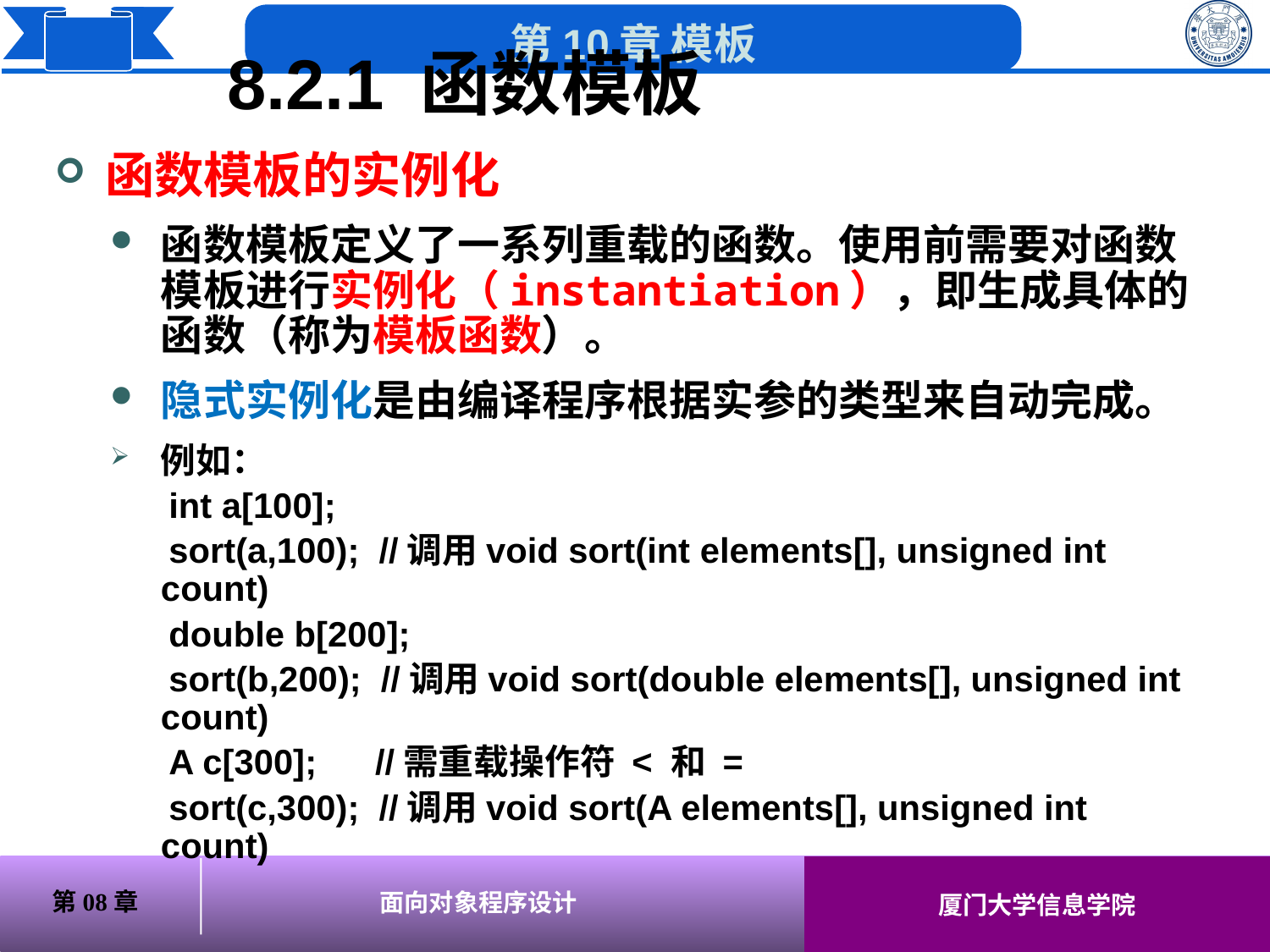

8.2.1 函数模板
函数模板的实例化
函数模板定义了一系列重载的函数。使用前需要对函数模板进行实例化（instantiation），即生成具体的函数（称为模板函数）。
隐式实例化是由编译程序根据实参的类型来自动完成。
例如：
      int a[100];
      sort(a,100);  //调用void sort(int elements[], unsigned int count)
      double b[200];
      sort(b,200);  //调用void sort(double elements[], unsigned int count)
      A c[300];      //需重载操作符 < 和 =
      sort(c,300);  //调用void sort(A elements[], unsigned int count)
16